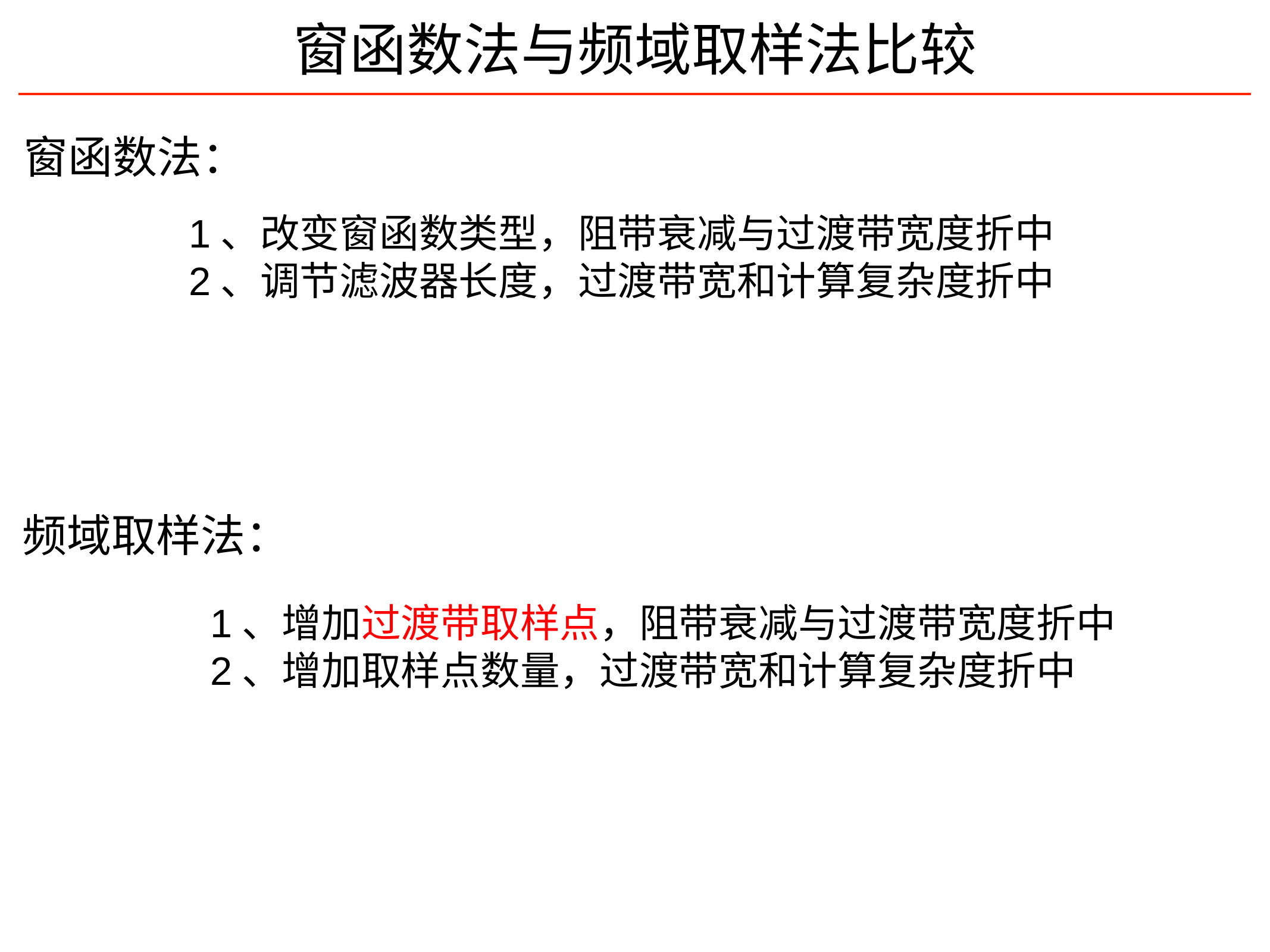

# 窗函数法与频域取样法比较
窗函数法：
1、改变窗函数类型，阻带衰减与过渡带宽度折中
2、调节滤波器长度，过渡带宽和计算复杂度折中
频域取样法：
1、增加过渡带取样点，阻带衰减与过渡带宽度折中
2、增加取样点数量，过渡带宽和计算复杂度折中